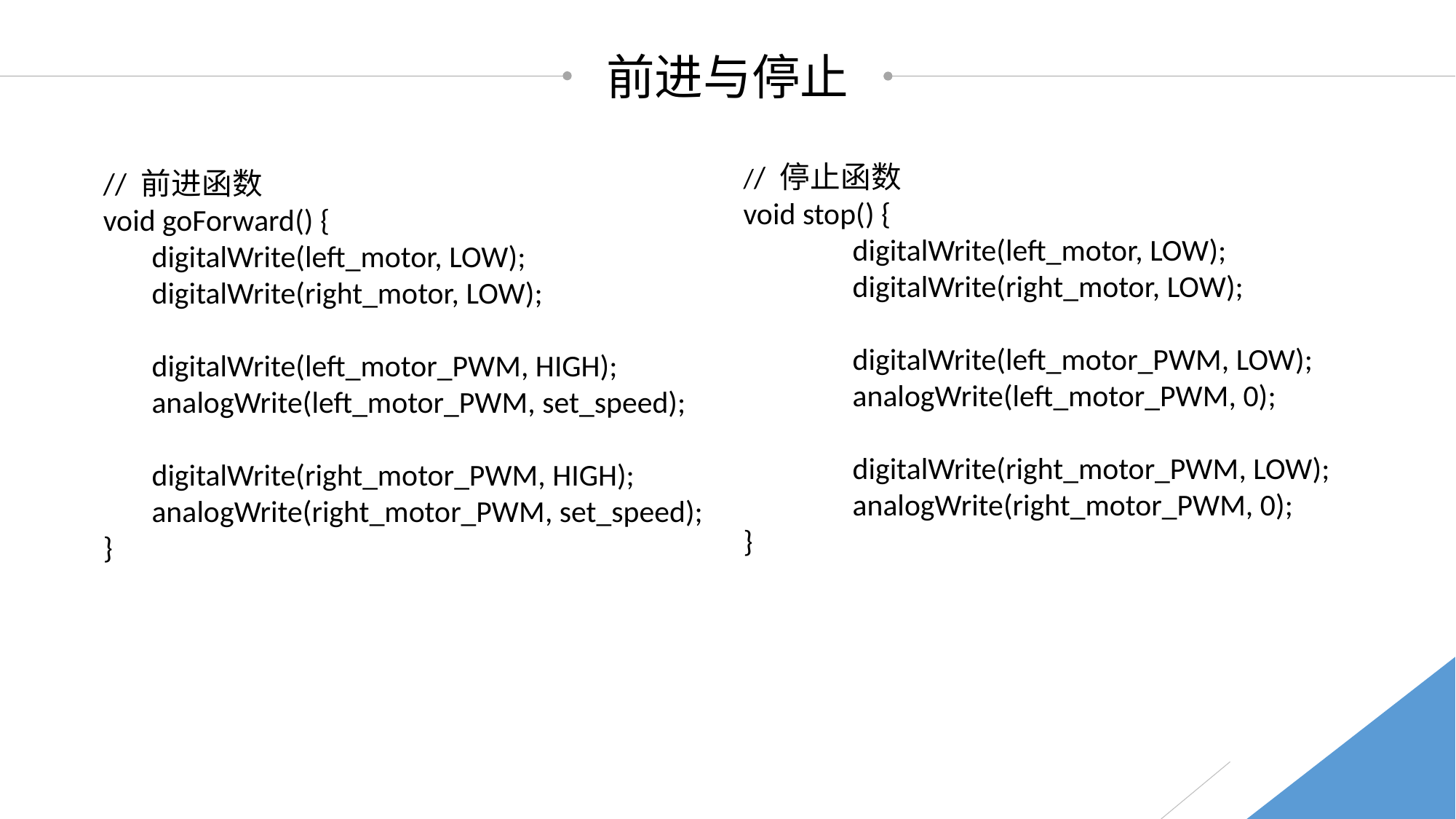

前进与停止
// 停止函数
void stop() {
	digitalWrite(left_motor, LOW);
	digitalWrite(right_motor, LOW);

	digitalWrite(left_motor_PWM, LOW);
	analogWrite(left_motor_PWM, 0);

	digitalWrite(right_motor_PWM, LOW);
	analogWrite(right_motor_PWM, 0);
}

// 前进函数
void goForward() {
       digitalWrite(left_motor, LOW);
       digitalWrite(right_motor, LOW);

       digitalWrite(left_motor_PWM, HIGH);
       analogWrite(left_motor_PWM, set_speed);

       digitalWrite(right_motor_PWM, HIGH);
       analogWrite(right_motor_PWM, set_speed);
}